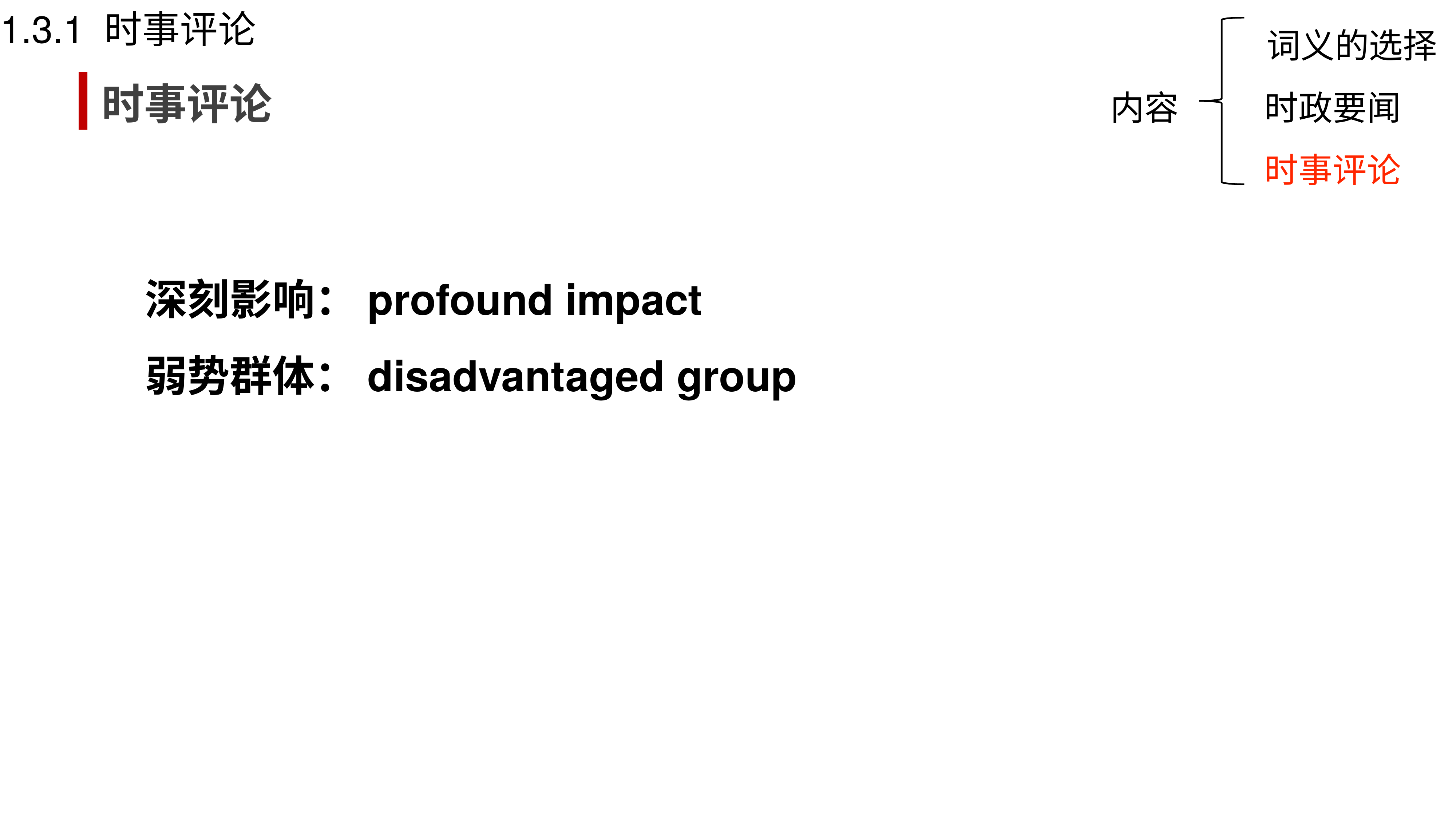

1.3.1 时事评论

词义的选择
时事评论

内容
时政要闻
时事评论
深刻影响：profound impact
弱势群体：disadvantaged group